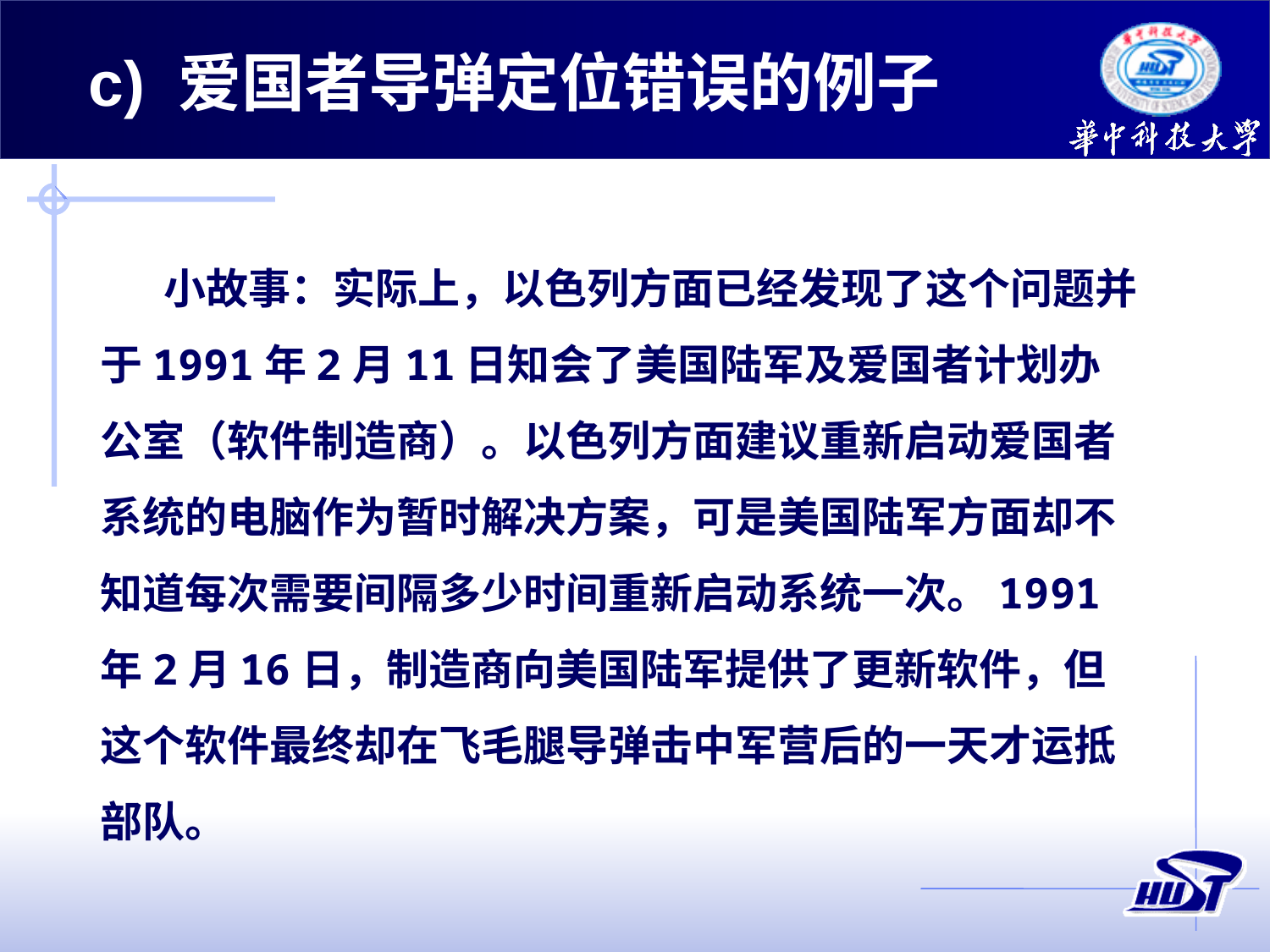

c) 爱国者导弹定位错误的例子
小故事：实际上，以色列方面已经发现了这个问题并于1991年2月11日知会了美国陆军及爱国者计划办公室（软件制造商）。以色列方面建议重新启动爱国者系统的电脑作为暂时解决方案，可是美国陆军方面却不知道每次需要间隔多少时间重新启动系统一次。1991年2月16日，制造商向美国陆军提供了更新软件，但这个软件最终却在飞毛腿导弹击中军营后的一天才运抵部队。